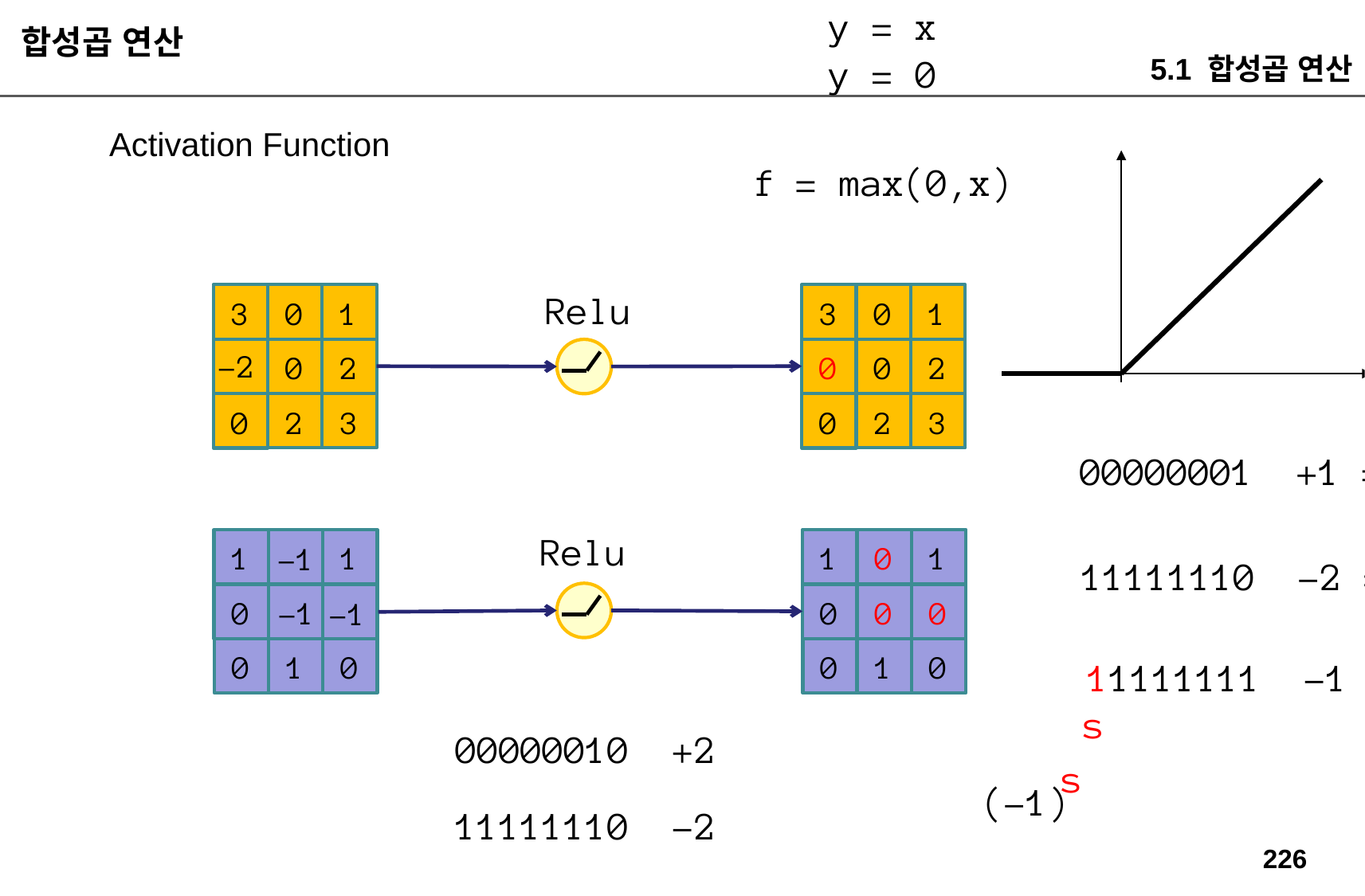

y = x
y = 0
합성곱 연산
5.1 합성곱 연산
Activation Function
f = max(0,x)
Relu
1
1
0
0
3
3
-2
2
2
0
0

0

3
3
2
2
0
0
00000001  +1 => 1
Relu
1

1

0
0
1
0
1
0
1
-1
11111110  -2 => 254

0
0
0
-1
-1
0
1
0
11111111  -1 => 255
s
00000010  +2
s
(-1)
11111110  -2